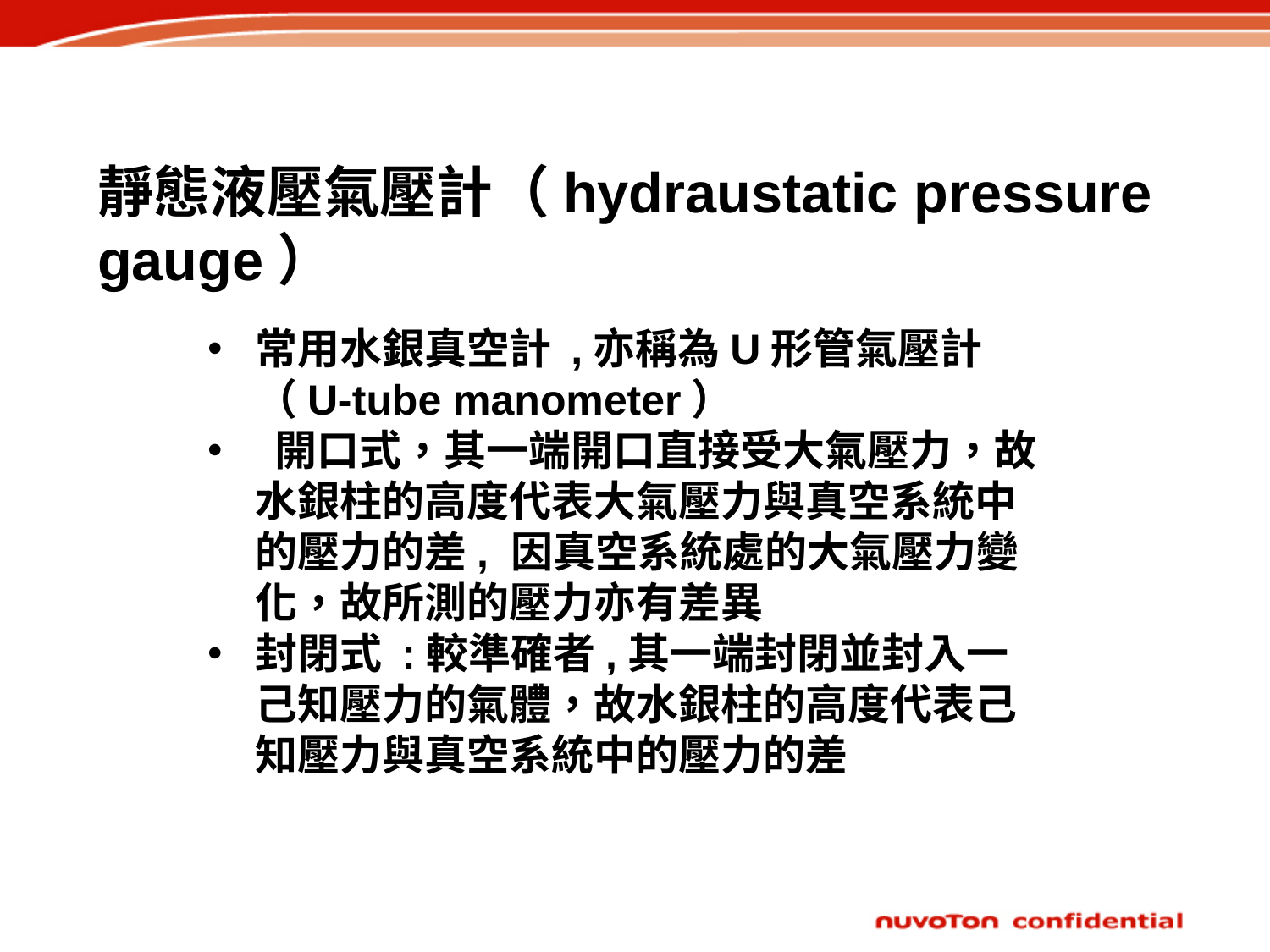

# 靜態液壓氣壓計（hydraustatic pressure gauge）
常用水銀真空計 ,亦稱為U形管氣壓計（U-tube manometer）
 開口式，其一端開口直接受大氣壓力，故水銀柱的高度代表大氣壓力與真空系統中的壓力的差, 因真空系統處的大氣壓力變化，故所測的壓力亦有差異
封閉式 :較準確者,其一端封閉並封入一己知壓力的氣體，故水銀柱的高度代表己知壓力與真空系統中的壓力的差